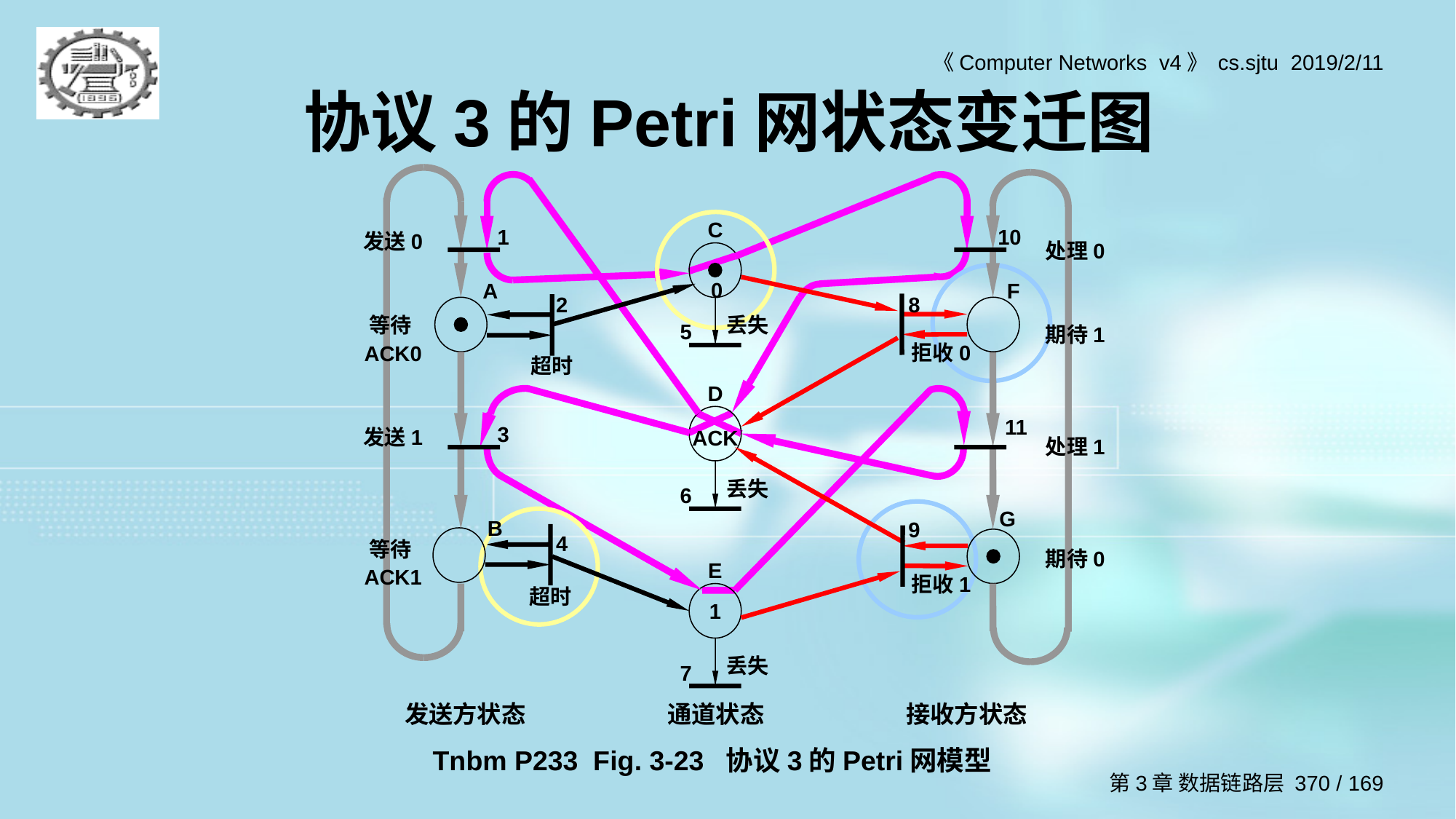

# 协议3的Petri网状态变迁图

发送0

等待ACK0

发送1

等待ACK1

C

1
10
处理0

期待1

处理1

期待0

0

A
F

2

8

丢失
5

拒收0

超时

D

ACK
11

3

丢失
6

G

B

9
4

E

拒收1

超时

1

丢失
7
发送方状态                          通道状态                          接收方状态
Tnbm P233  Fig. 3-23  协议3的Petri网模型